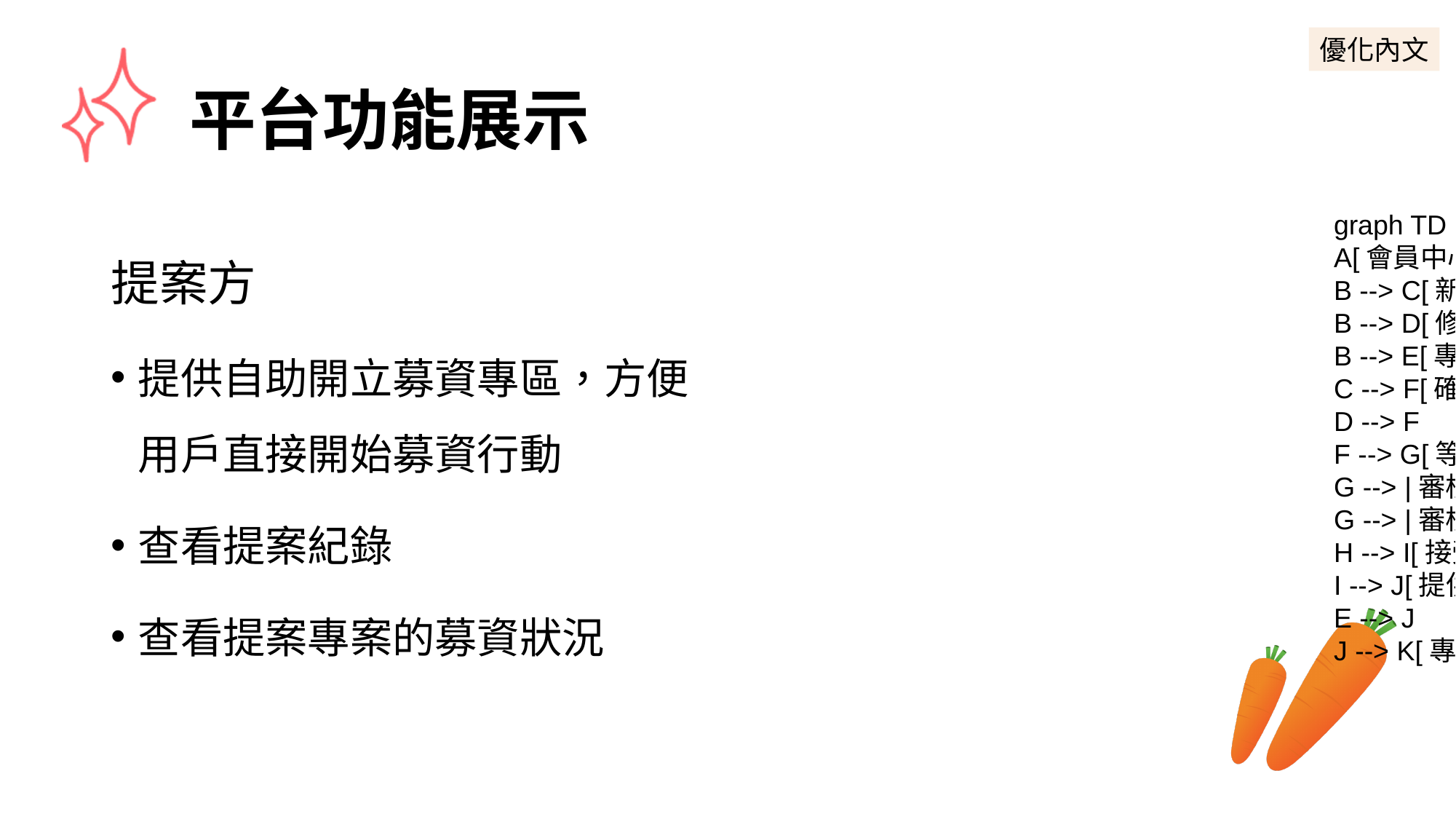

優化內文
# 平台功能展示
graph TD
A[會員中心-提案方] --> B[提案記錄列表]
B --> C[新增提案]
B --> D[修改提案資料]
B --> E[專案進度更新]
C --> F[確認送出]
D --> F
F --> G[等待管理員審核]
G --> |審核未通過| F
G --> |審核通過| H[專案上架]
H --> I[接受贊助]
I --> J[提供回饋]
E --> J
J --> K[專案完成]
提案方
提供自助開立募資專區，方便用戶直接開始募資行動
查看提案紀錄
查看提案專案的募資狀況